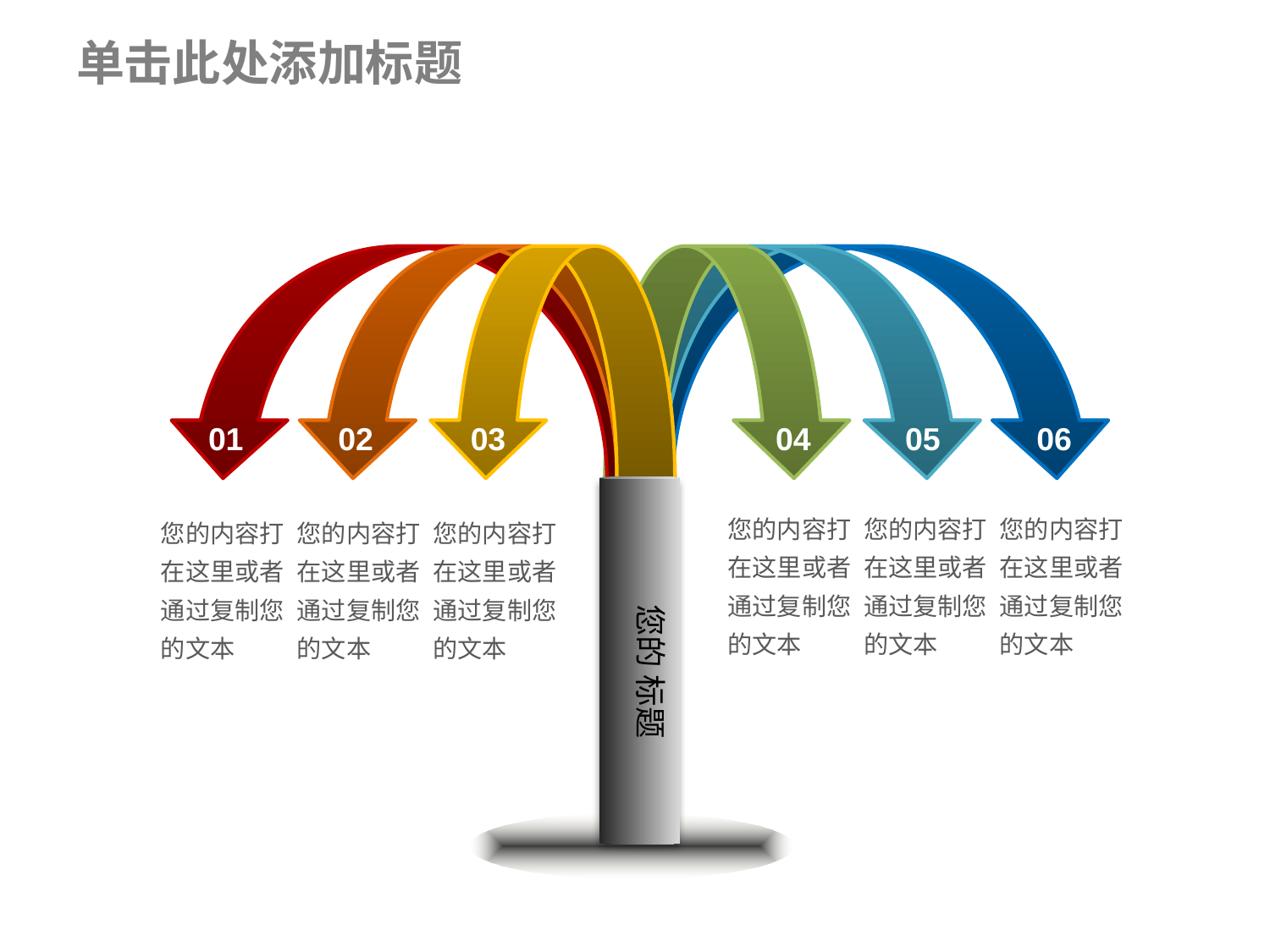

# 单击此处添加标题

01
02
03
04
05
06

您的内容打在这里或者通过复制您的文本
您的内容打在这里或者通过复制您的文本
您的内容打在这里或者通过复制您的文本
您的内容打在这里或者通过复制您的文本
您的内容打在这里或者通过复制您的文本
您的内容打在这里或者通过复制您的文本
您的 标题